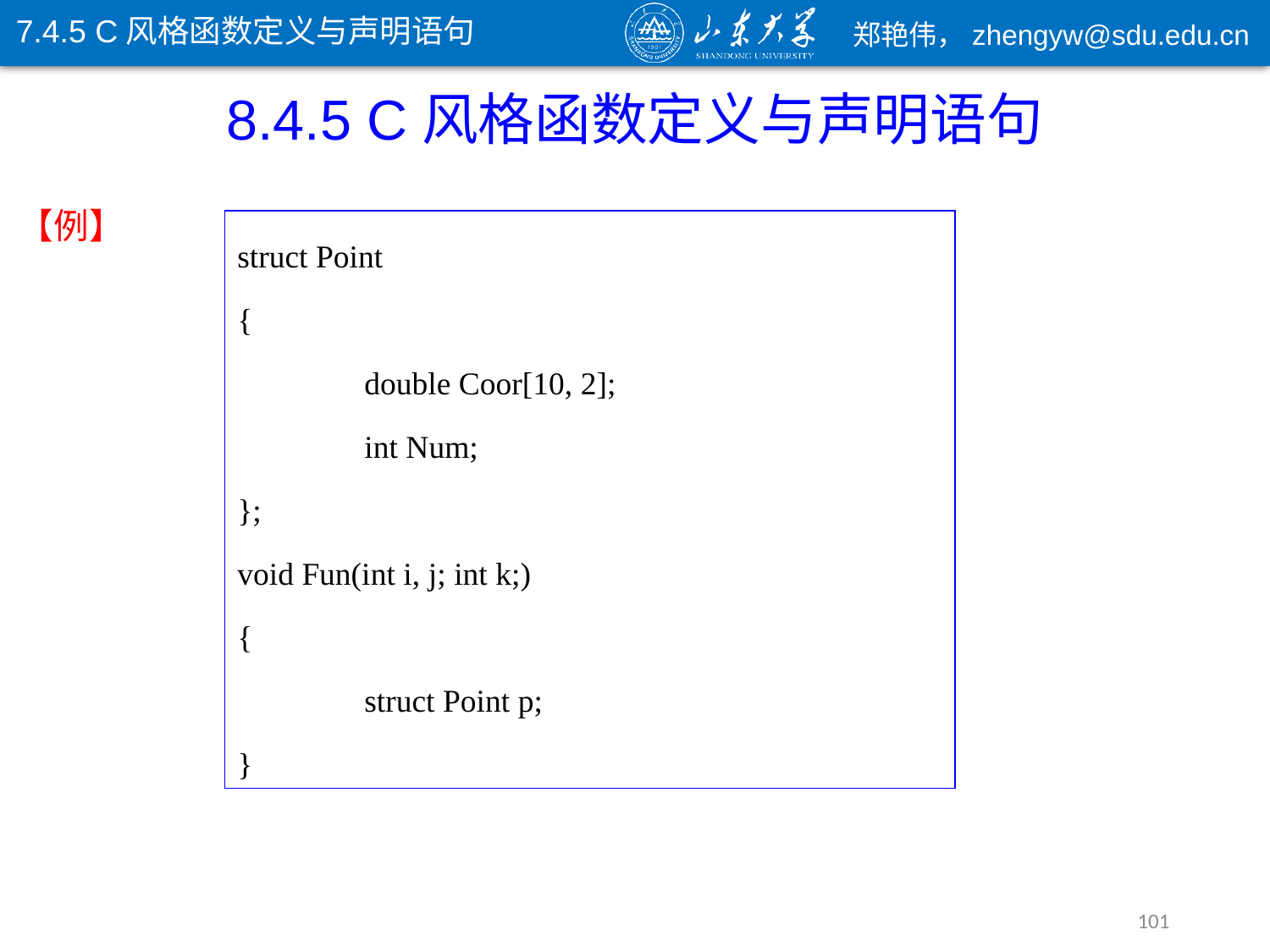

7.4.5 C风格函数定义与声明语句
8.4.5 C风格函数定义与声明语句
【例】
struct Point
{
	double Coor[10, 2];
	int Num;
};
void Fun(int i, j; int k;)
{
	struct Point p;
}
101